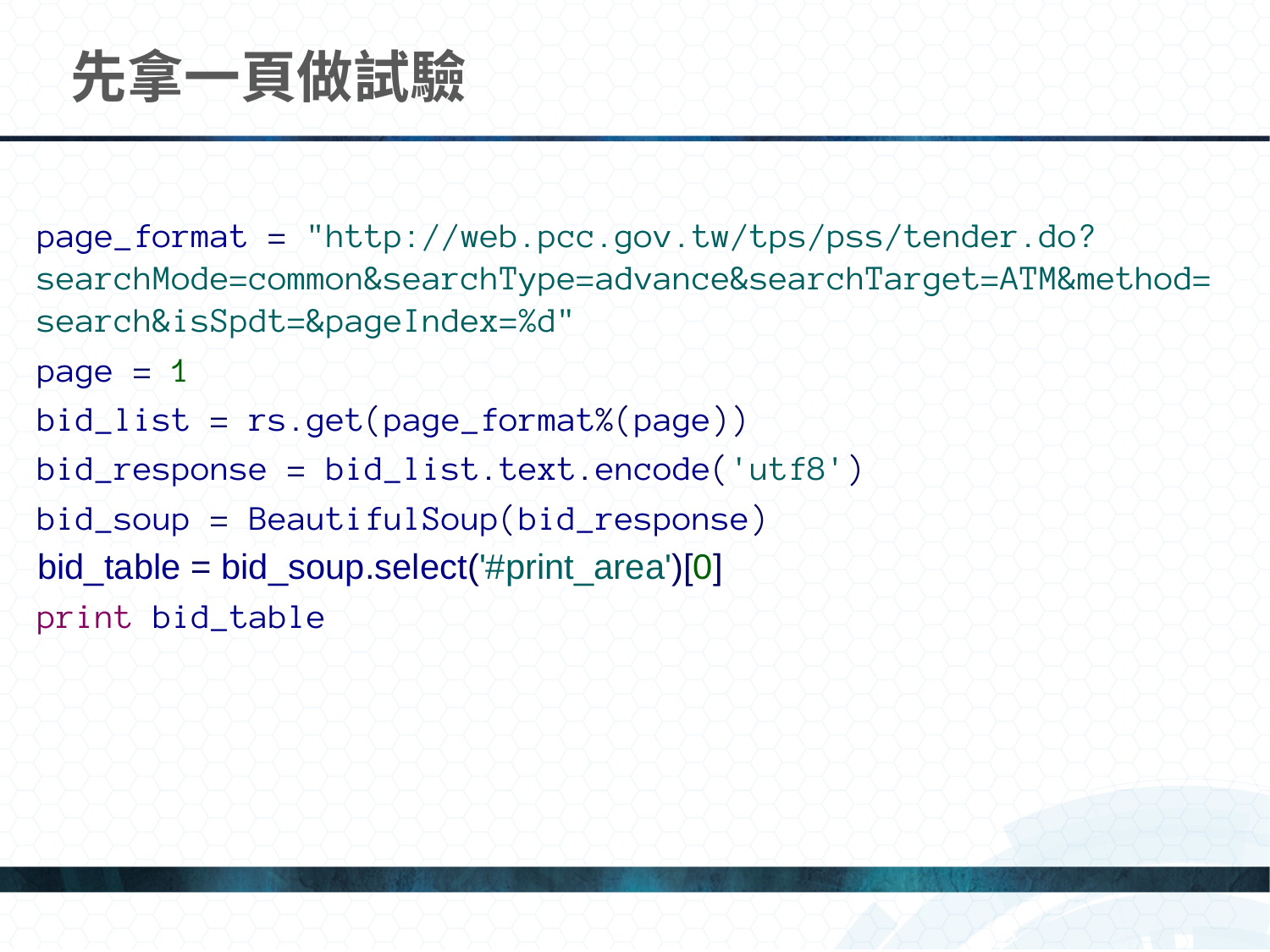

# 先拿一頁做試驗
page_format = "http://web.pcc.gov.tw/tps/pss/tender.do?searchMode=common&searchType=advance&searchTarget=ATM&method=search&isSpdt=&pageIndex=%d"
page = 1
bid_list = rs.get(page_format%(page))
bid_response = bid_list.text.encode('utf8')
bid_soup = BeautifulSoup(bid_response)
bid_table = bid_soup.select('#print_area')[0]
print bid_table